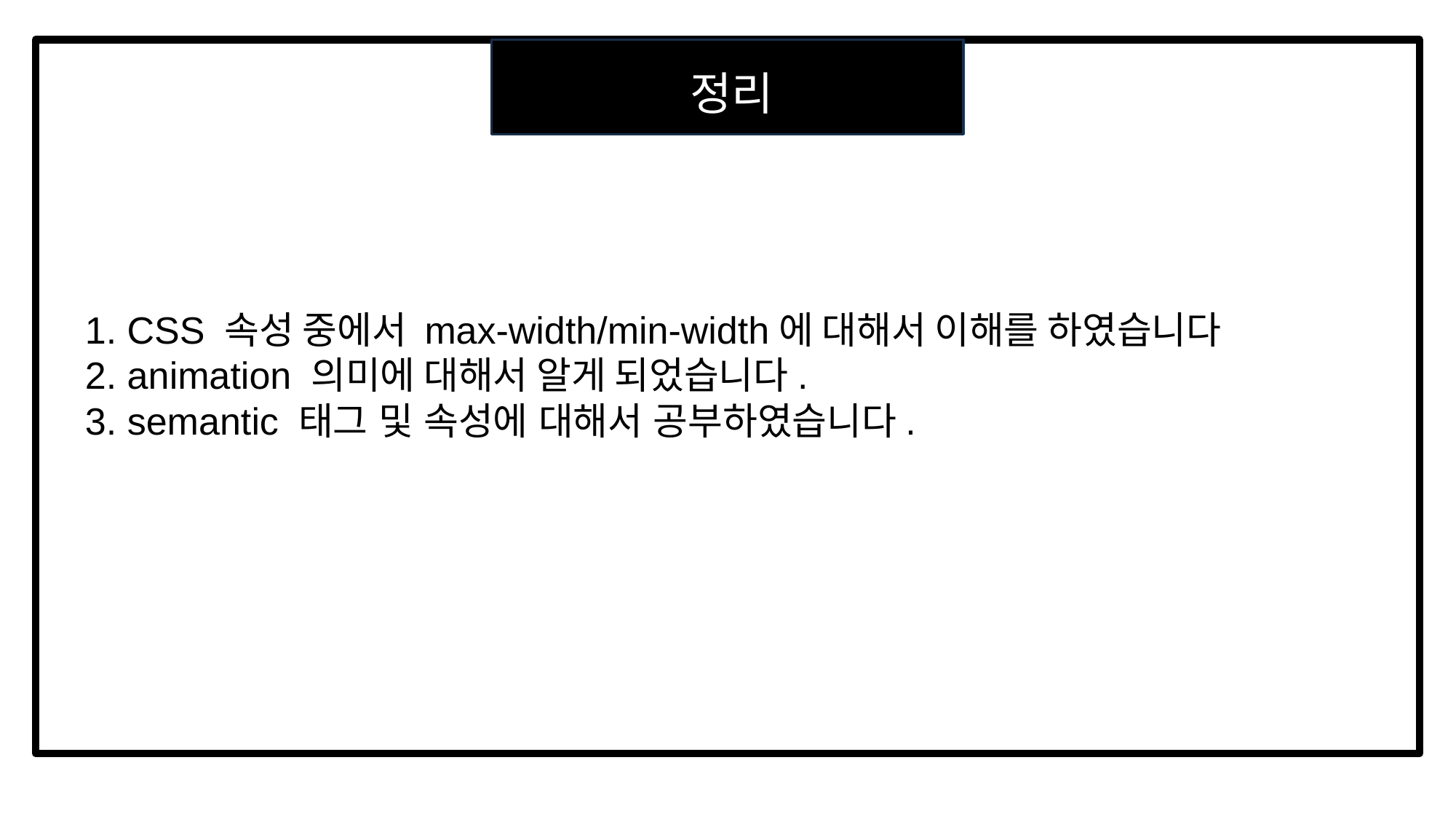

ㅅ

정리
1. CSS 속성 중에서 max-width/min-width에 대해서 이해를 하였습니다
2. animation 의미에 대해서 알게 되었습니다.
3. semantic 태그 및 속성에 대해서 공부하였습니다.